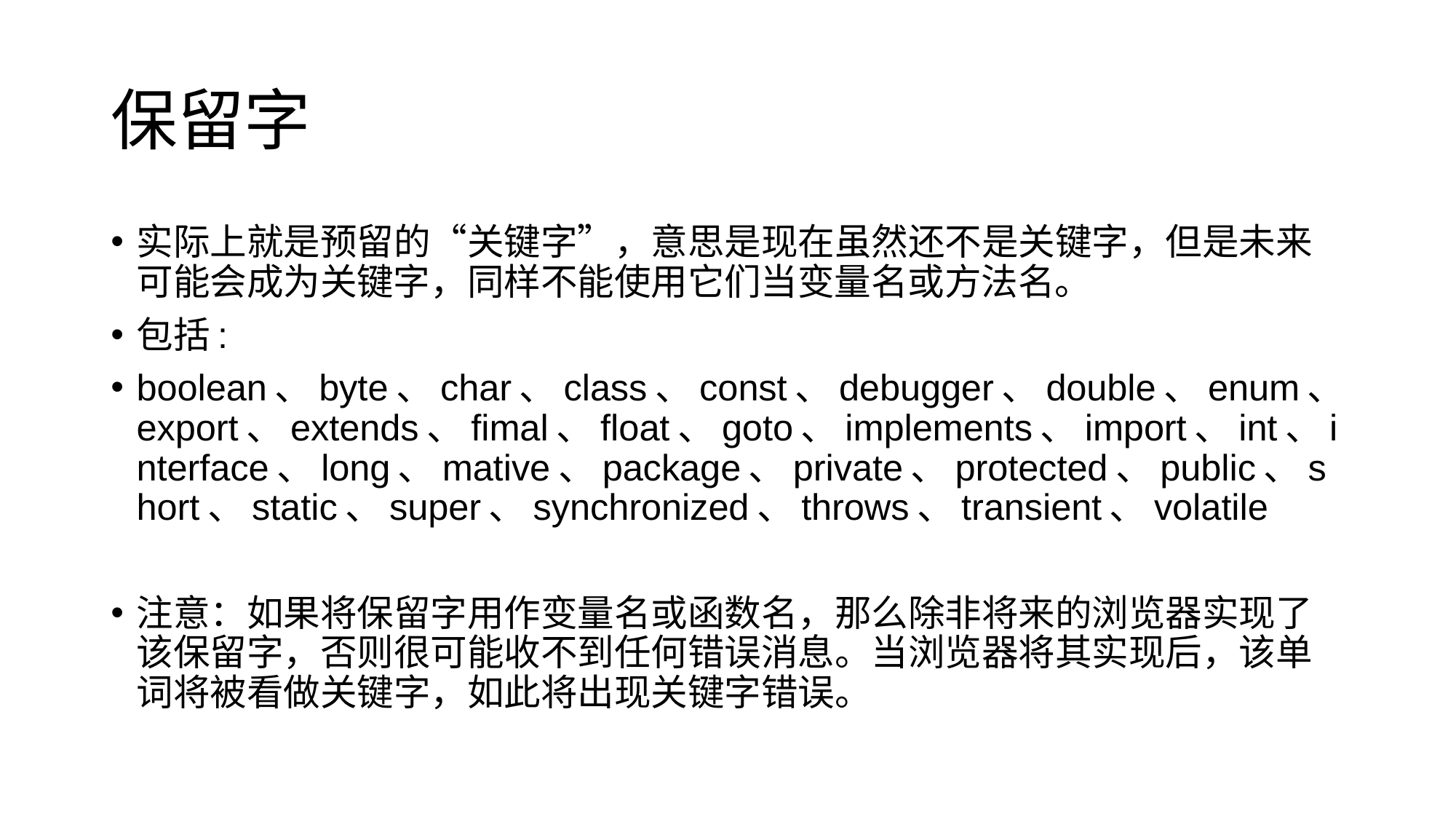

# 保留字
实际上就是预留的“关键字”，意思是现在虽然还不是关键字，但是未来可能会成为关键字，同样不能使用它们当变量名或方法名。
包括:
boolean、byte、char、class、const、debugger、double、enum、export、extends、fimal、float、goto、implements、import、int、interface、long、mative、package、private、protected、public、short、static、super、synchronized、throws、transient、volatile

注意：如果将保留字用作变量名或函数名，那么除非将来的浏览器实现了该保留字，否则很可能收不到任何错误消息。当浏览器将其实现后，该单词将被看做关键字，如此将出现关键字错误。